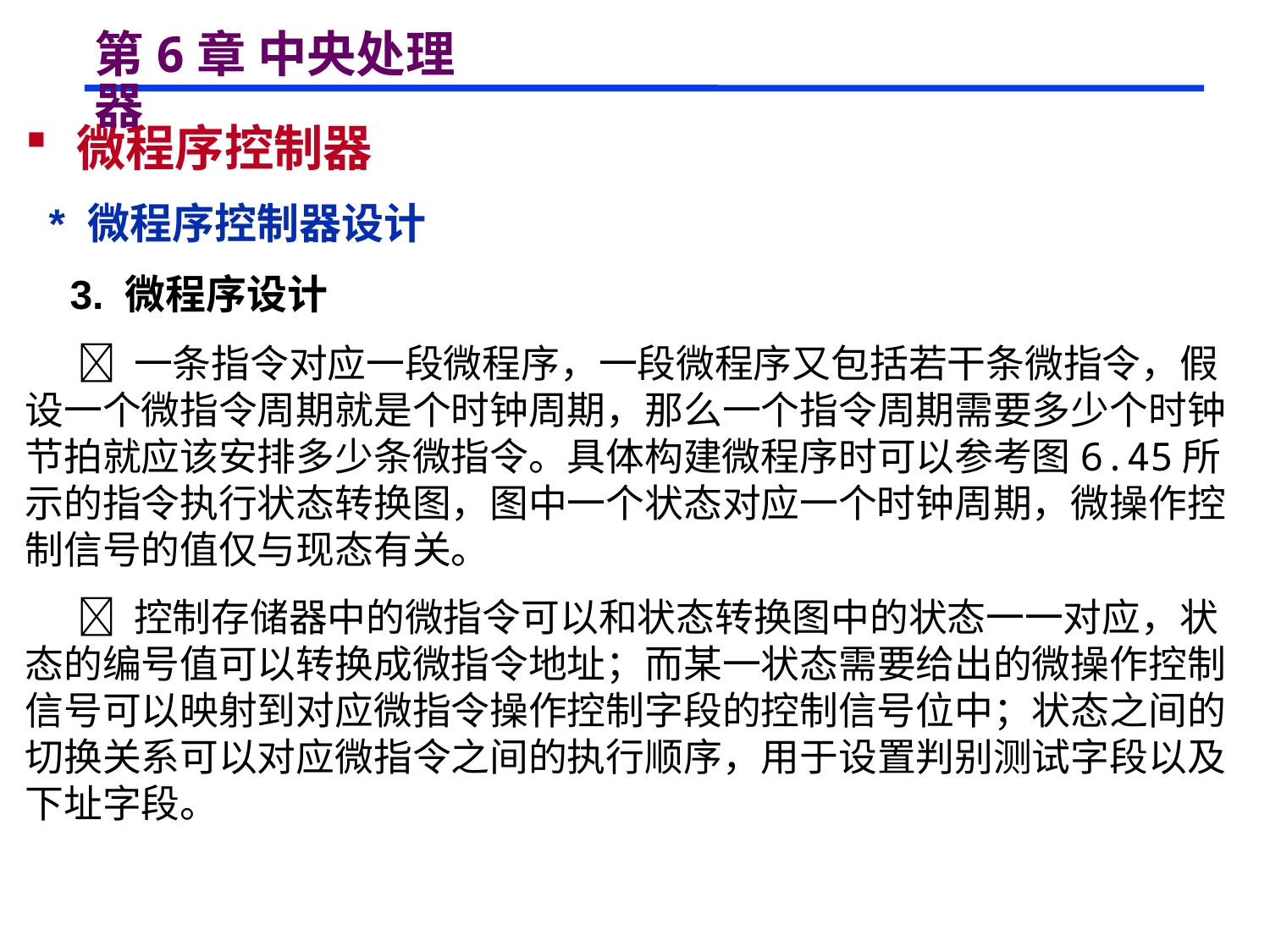

# 第6章 中央处理器
 微程序控制器
  * 微程序控制器设计
    3. 微程序设计
      • 一条指令对应一段微程序，一段微程序又包括若干条微指令，假设一个微指令周期就是个时钟周期，那么一个指令周期需要多少个时钟节拍就应该安排多少条微指令。具体构建微程序时可以参考图6.45所示的指令执行状态转换图，图中一个状态对应一个时钟周期，微操作控制信号的值仅与现态有关。
      • 控制存储器中的微指令可以和状态转换图中的状态一一对应，状态的编号值可以转换成微指令地址；而某一状态需要给出的微操作控制信号可以映射到对应微指令操作控制字段的控制信号位中；状态之间的切换关系可以对应微指令之间的执行顺序，用于设置判别测试字段以及下址字段。